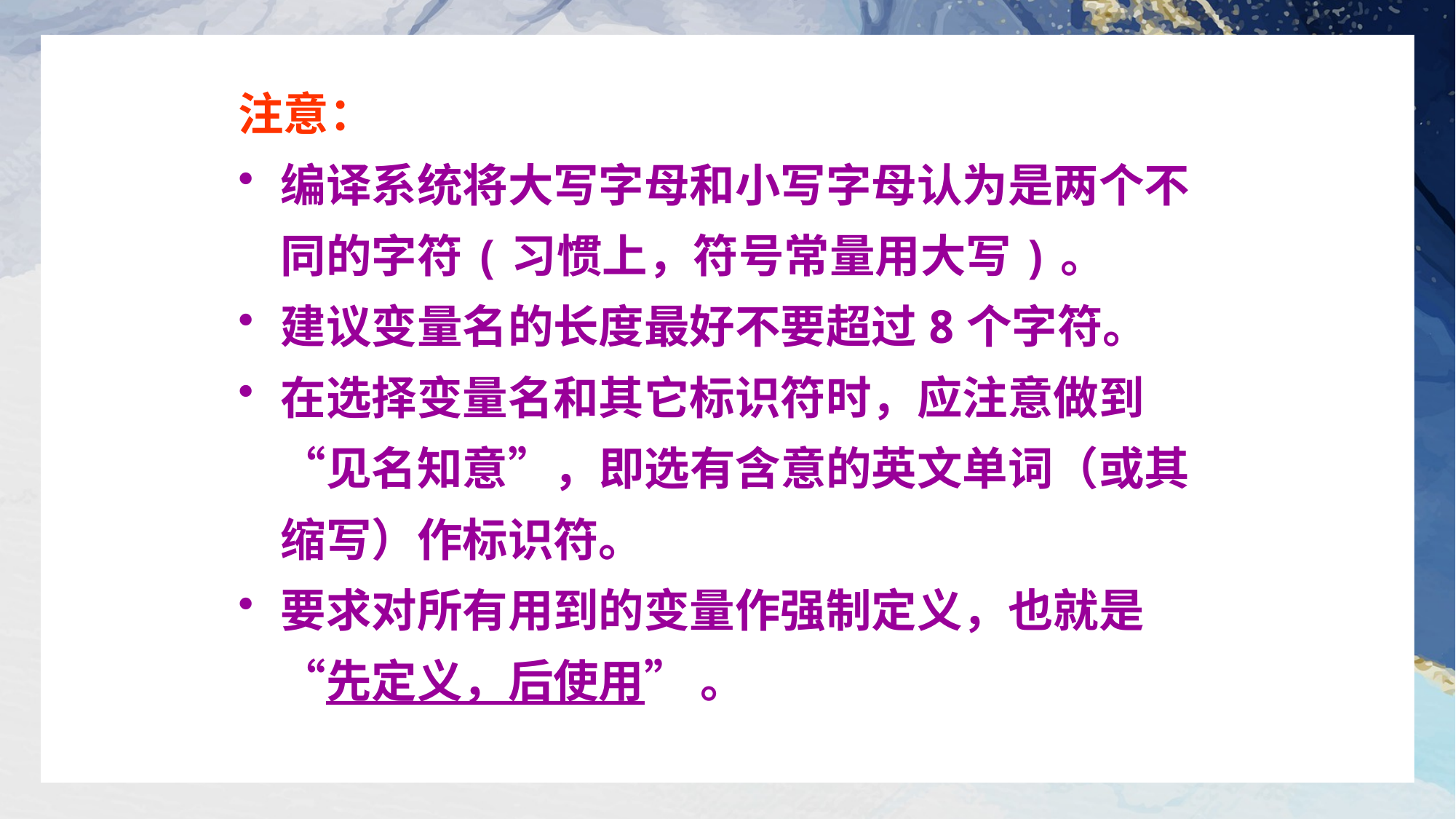

注意：
编译系统将大写字母和小写字母认为是两个不  同的字符(习惯上，符号常量用大写)。
建议变量名的长度最好不要超过8个字符。
在选择变量名和其它标识符时，应注意做到“见名知意”，即选有含意的英文单词（或其缩写）作标识符。
要求对所有用到的变量作强制定义，也就是“先定义，后使用” 。